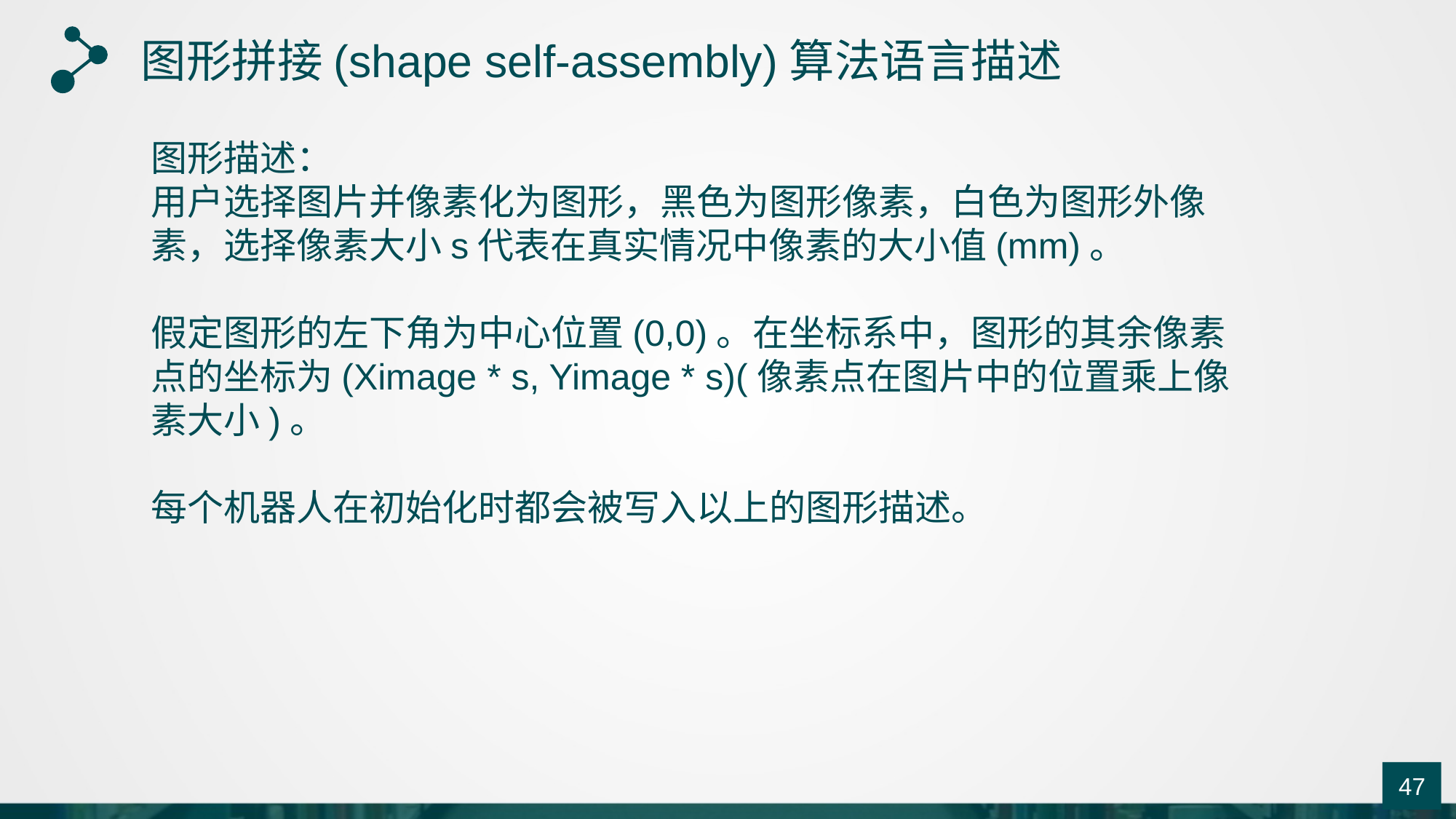

图形拼接(shape self-assembly)算法语言描述
图形描述：
用户选择图片并像素化为图形，黑色为图形像素，白色为图形外像素，选择像素大小s代表在真实情况中像素的大小值(mm)。

假定图形的左下角为中心位置(0,0)。在坐标系中，图形的其余像素点的坐标为(Ximage * s, Yimage * s)(像素点在图片中的位置乘上像素大小)。

每个机器人在初始化时都会被写入以上的图形描述。